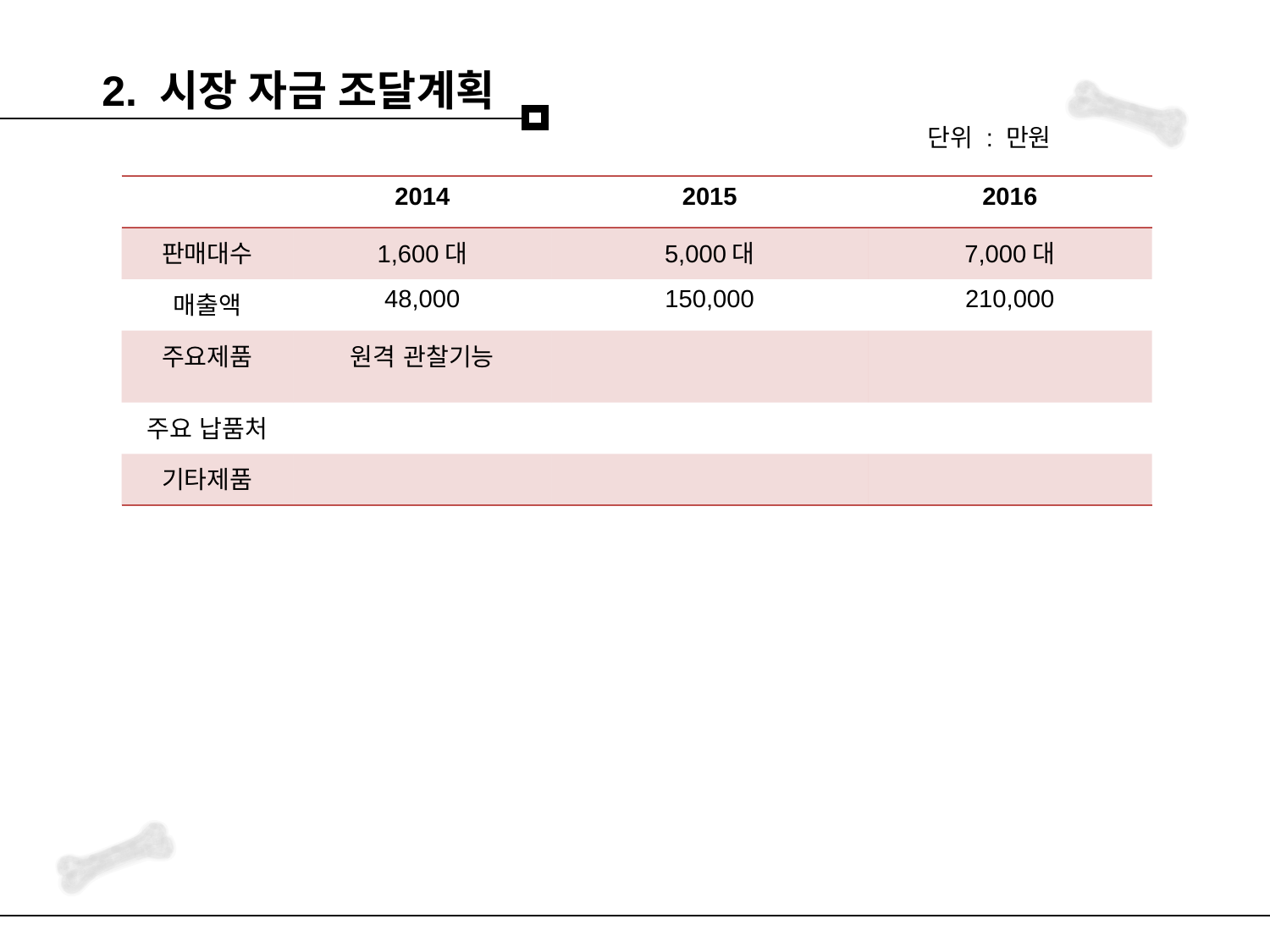

2. 시장 자금 조달계획

단위 : 만원
|  | 2014 | 2015 | 2016 |
| --- | --- | --- | --- |
| 판매대수 | 1,600대 | 5,000대 | 7,000대 |
| 매출액 | 48,000 | 150,000 | 210,000 |
| 주요제품 | 원격 관찰기능 |  |  |
| 주요 납품처 |  |  |  |
| 기타제품 |  |  |  |